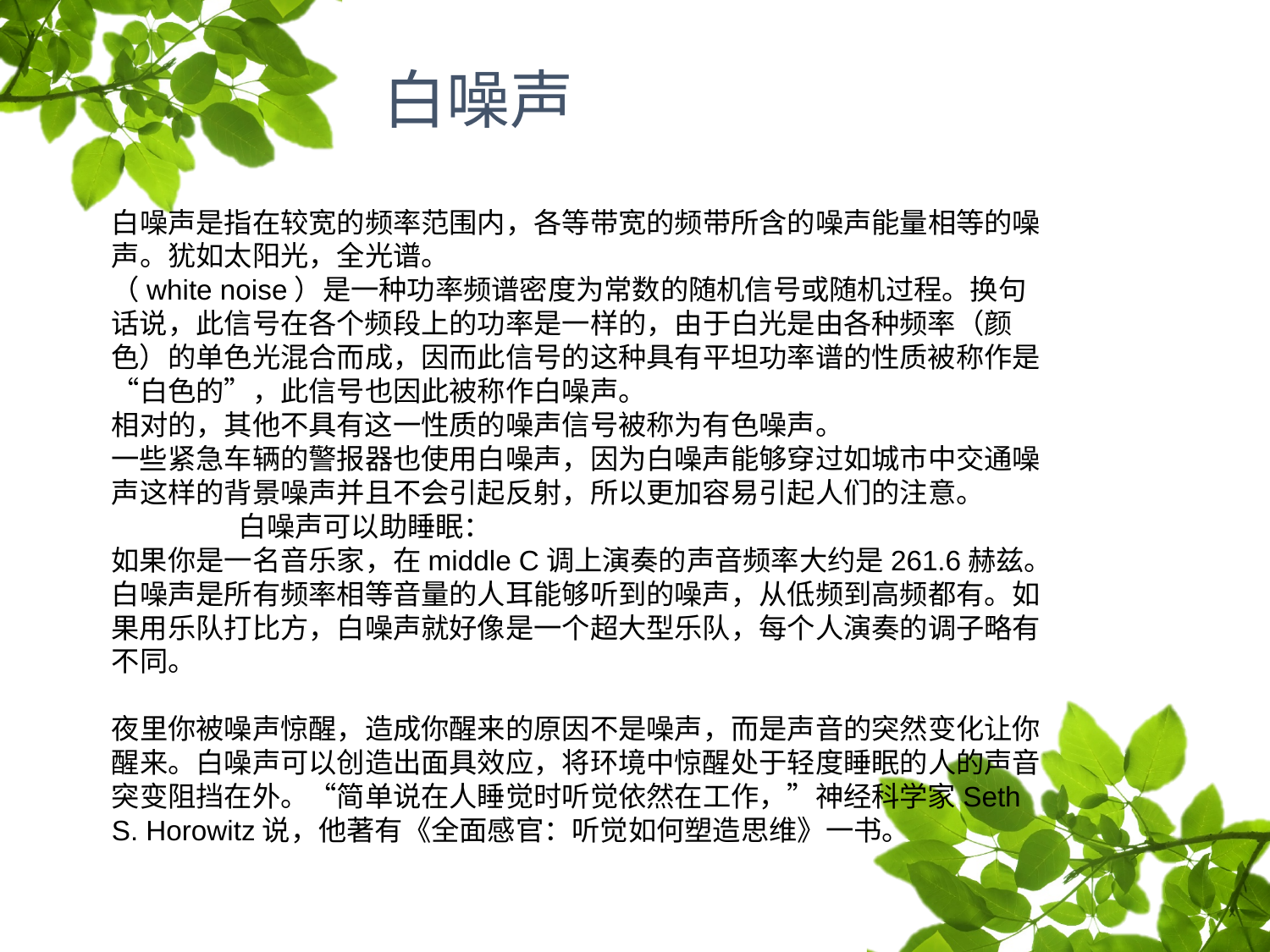

# 白噪声
白噪声是指在较宽的频率范围内，各等带宽的频带所含的噪声能量相等的噪声。犹如太阳光，全光谱。
（white noise）是一种功率频谱密度为常数的随机信号或随机过程。换句话说，此信号在各个频段上的功率是一样的，由于白光是由各种频率（颜色）的单色光混合而成，因而此信号的这种具有平坦功率谱的性质被称作是“白色的”，此信号也因此被称作白噪声。
相对的，其他不具有这一性质的噪声信号被称为有色噪声。
一些紧急车辆的警报器也使用白噪声，因为白噪声能够穿过如城市中交通噪声这样的背景噪声并且不会引起反射，所以更加容易引起人们的注意。
	白噪声可以助睡眠：
如果你是一名音乐家，在middle C调上演奏的声音频率大约是261.6赫兹。白噪声是所有频率相等音量的人耳能够听到的噪声，从低频到高频都有。如果用乐队打比方，白噪声就好像是一个超大型乐队，每个人演奏的调子略有不同。

夜里你被噪声惊醒，造成你醒来的原因不是噪声，而是声音的突然变化让你醒来。白噪声可以创造出面具效应，将环境中惊醒处于轻度睡眠的人的声音突变阻挡在外。“简单说在人睡觉时听觉依然在工作，”神经科学家Seth S. Horowitz说，他著有《全面感官：听觉如何塑造思维》一书。